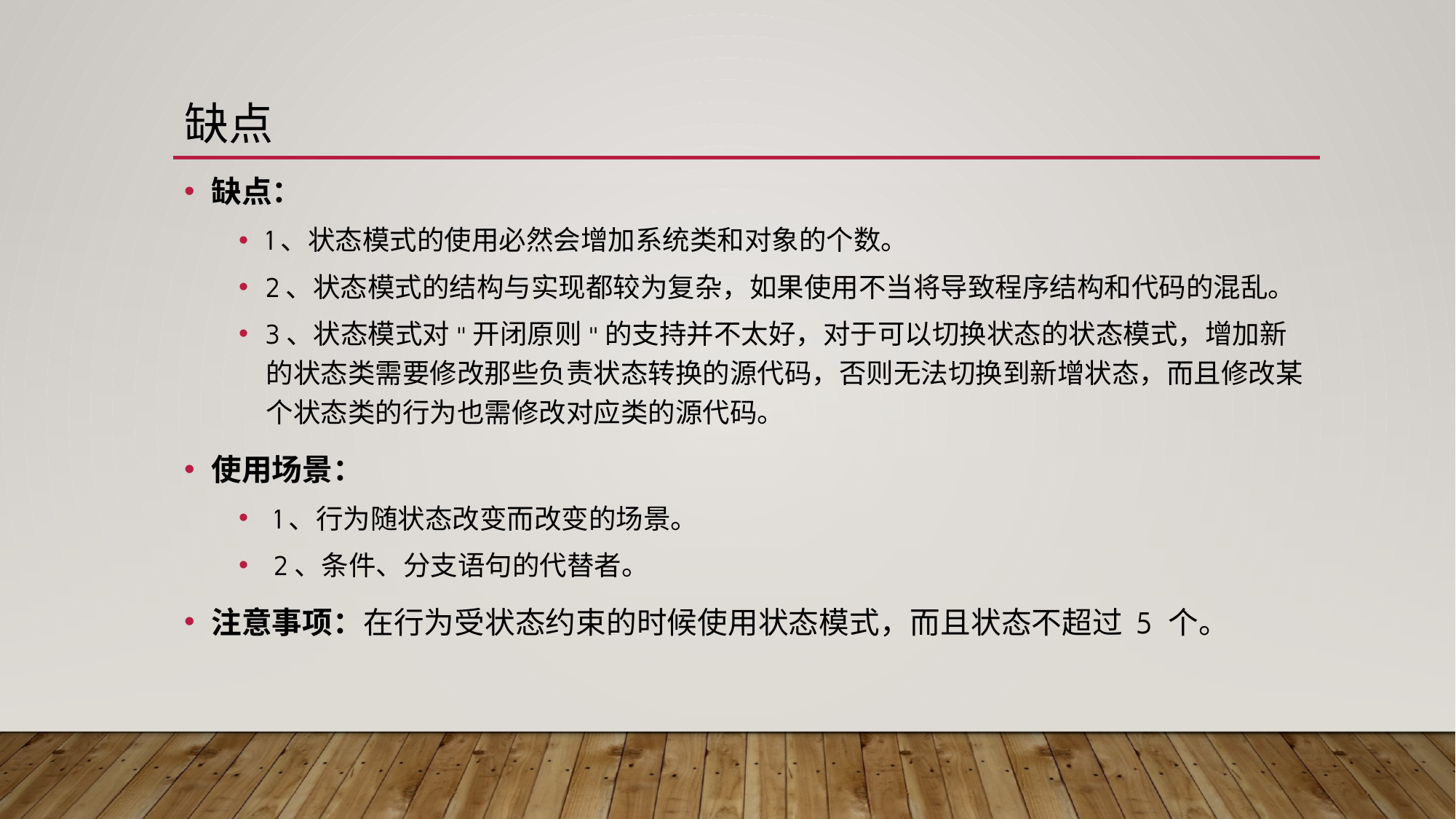

# 缺点
缺点：
1、状态模式的使用必然会增加系统类和对象的个数。
2、状态模式的结构与实现都较为复杂，如果使用不当将导致程序结构和代码的混乱。
3、状态模式对"开闭原则"的支持并不太好，对于可以切换状态的状态模式，增加新的状态类需要修改那些负责状态转换的源代码，否则无法切换到新增状态，而且修改某个状态类的行为也需修改对应类的源代码。
使用场景：
 1、行为随状态改变而改变的场景。
 2、条件、分支语句的代替者。
注意事项：在行为受状态约束的时候使用状态模式，而且状态不超过 5 个。